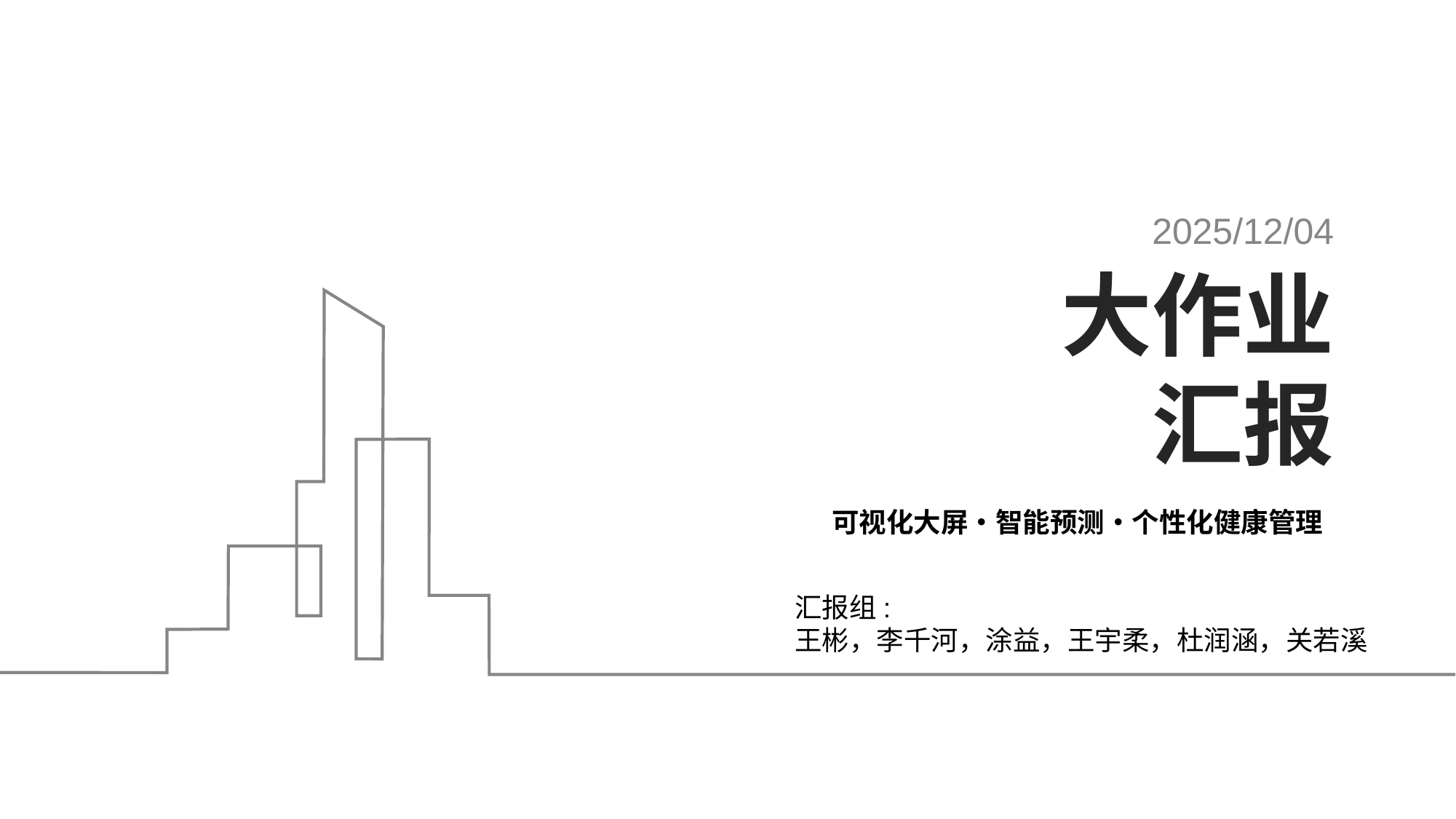

2025/12/04
大作业
汇报
可视化大屏・智能预测・个性化健康管理
汇报组:
王彬，李千河，涂益，王宇柔，杜润涵，关若溪